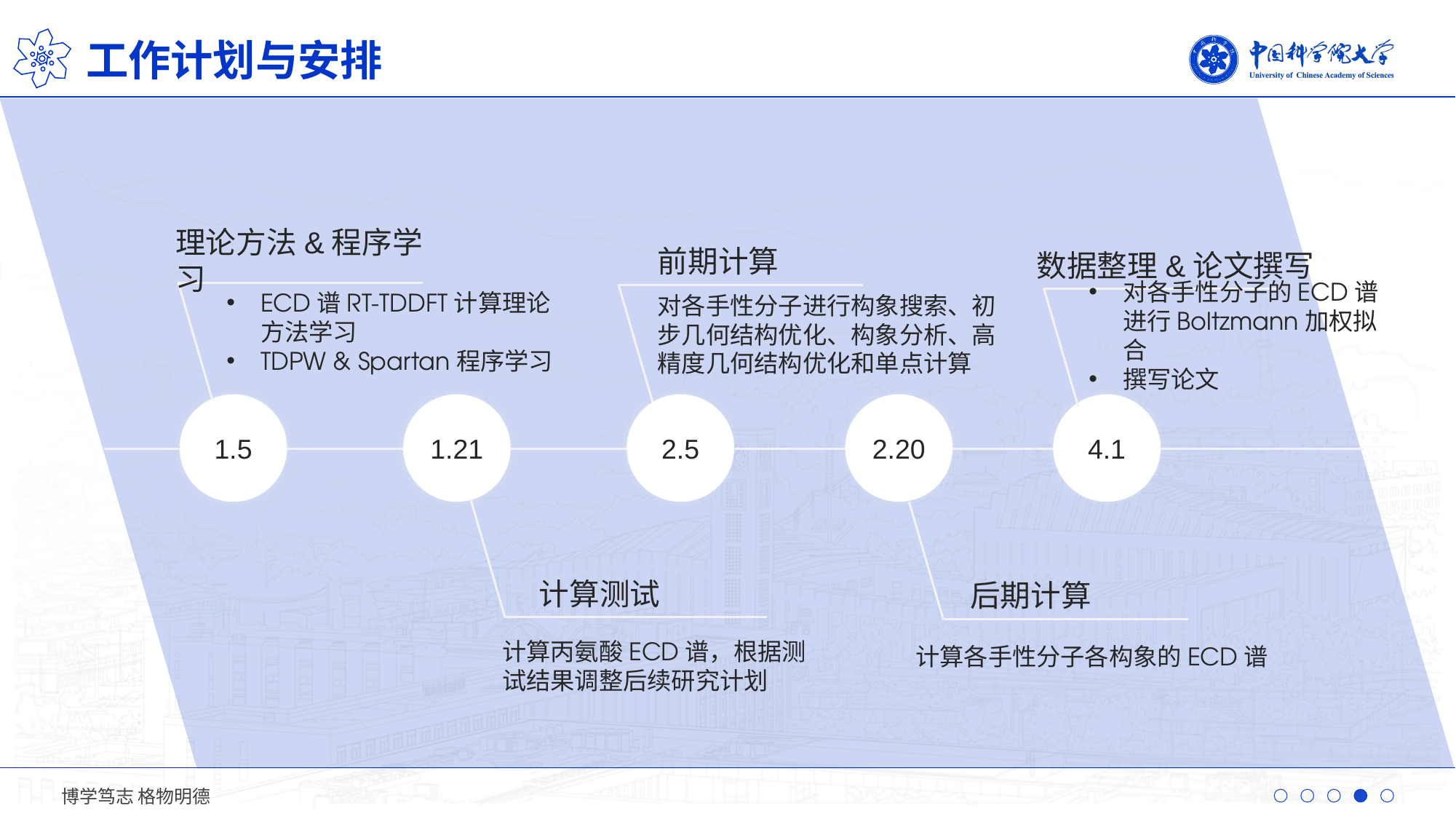

工作计划与安排

理论方法&程序学习
前期计算
数据整理&论文撰写
ECD谱RT-TDDFT计算理论方法学习
TDPW & Spartan程序学习
对各手性分子进行构象搜索、初步几何结构优化、构象分析、高精度几何结构优化和单点计算
对各手性分子的ECD谱进行Boltzmann加权拟合
撰写论文
1.5
1.21
2.5
2.20
4.1
计算测试
后期计算
计算各手性分子各构象的ECD谱
计算丙氨酸ECD谱，根据测试结果调整后续研究计划